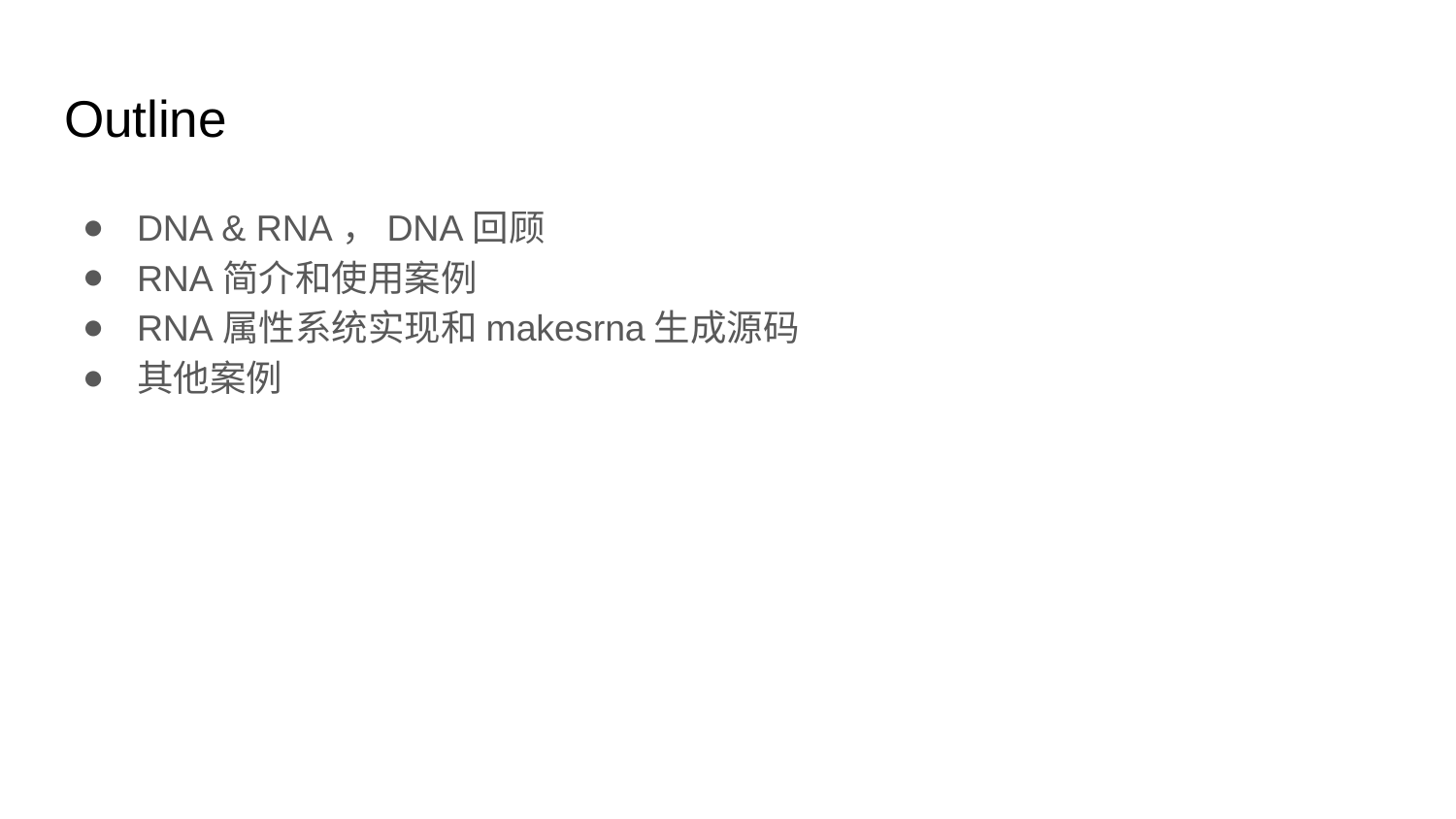

# Outline
DNA & RNA，DNA回顾
RNA简介和使用案例
RNA属性系统实现和makesrna生成源码
其他案例